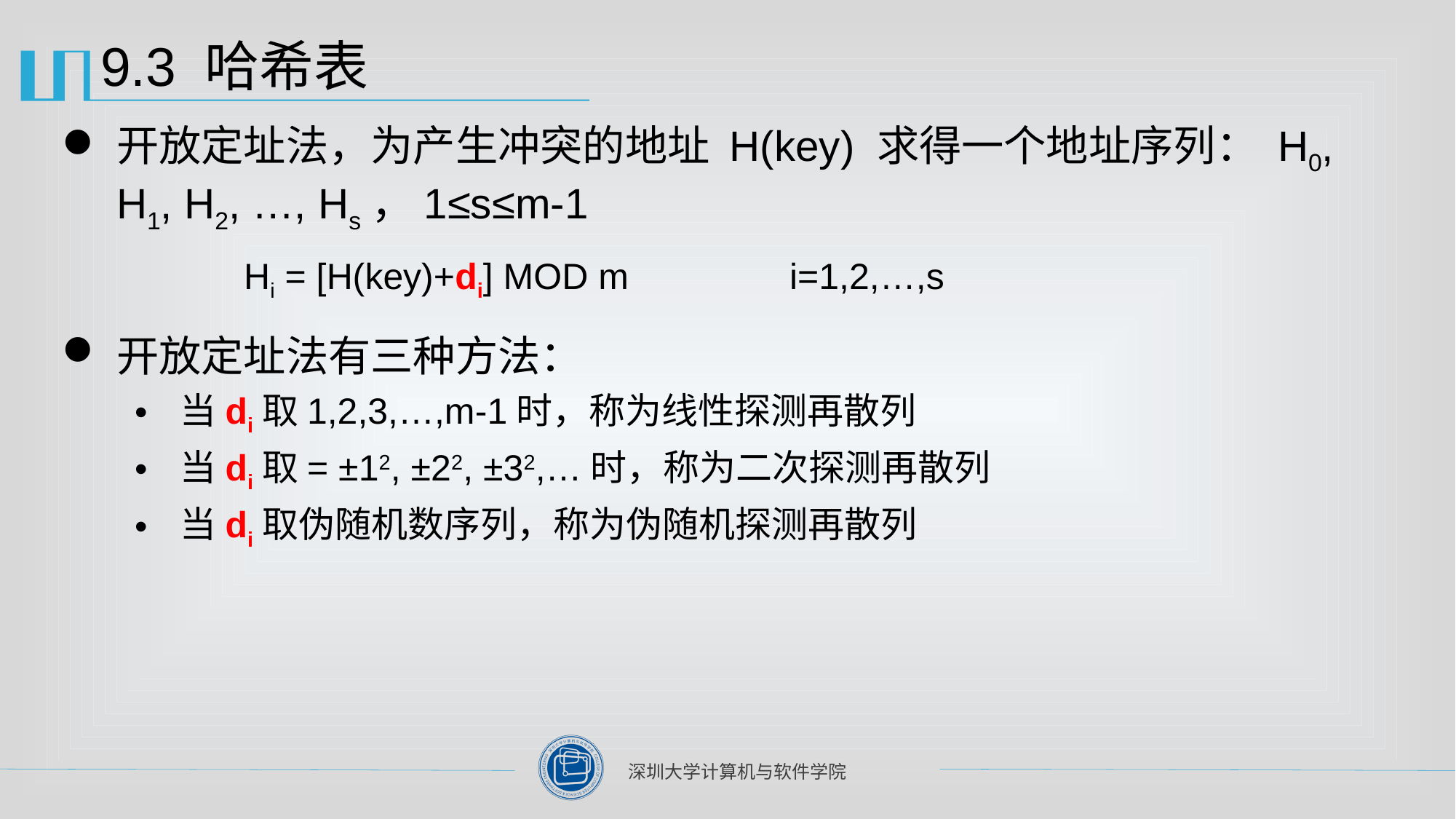

# 9.3 哈希表
开放定址法，为产生冲突的地址 H(key) 求得一个地址序列： H0, H1, H2, …, Hs，1≤s≤m-1
		Hi = [H(key)+di] MOD m 		i=1,2,…,s
开放定址法有三种方法：
当di取1,2,3,…,m-1时，称为线性探测再散列
当di取= ±12, ±22, ±32,…时，称为二次探测再散列
当di取伪随机数序列，称为伪随机探测再散列

128